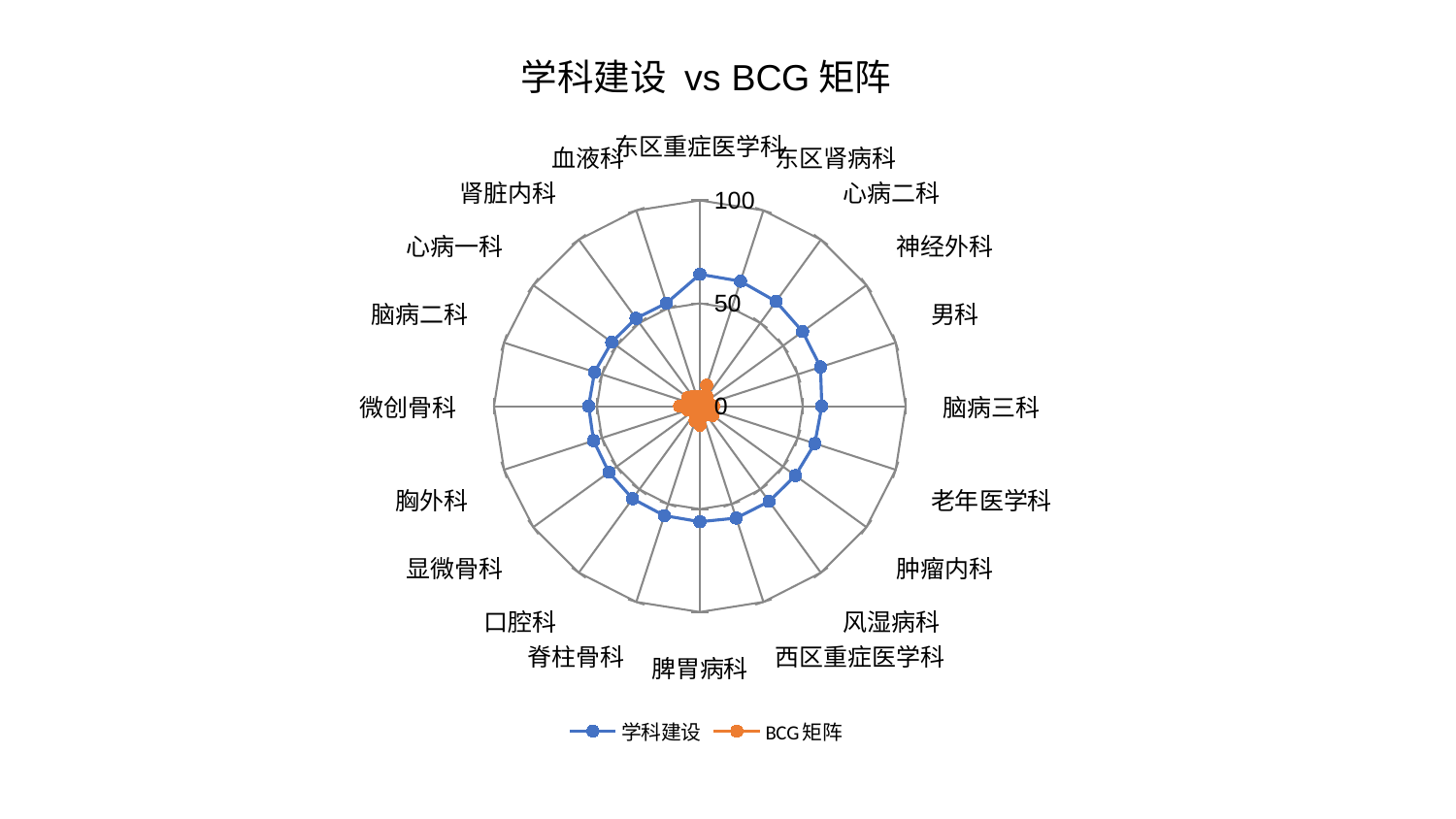

### Chart: 学科建设 vs BCG矩阵

| Category | 学科建设 | BCG矩阵 |
|---|---|---|
| 东区重症医学科 | 64.11116014657851 | 4.8335726190303 |
| 东区肾病科 | 63.85181796558634 | 10.670645318897034 |
| 心病二科 | 62.91907472472487 | 5.7888721105675796 |
| 神经外科 | 61.67371029846152 | 4.544736336184431 |
| 男科 | 61.64183324763248 | 4.52049502912972 |
| 脑病三科 | 59.21799238675048 | 6.639568904437853 |
| 老年医学科 | 58.739263363488334 | 5.693288437313978 |
| 肿瘤内科 | 57.3603948144791 | 7.651822274336052 |
| 风湿病科 | 57.21972419436483 | 4.8945681258422855 |
| 西区重症医学科 | 57.17841677081248 | 5.1206124463060165 |
| 脾胃病科 | 56.14736231991407 | 9.20097843484877 |
| 脊柱骨科 | 55.91211953987795 | 7.454791221962459 |
| 口腔科 | 55.595716623845576 | 1.584695309408009 |
| 显微骨科 | 54.61445840428798 | 4.261132915924579 |
| 胸外科 | 54.29029482760059 | 6.13177959576738 |
| 微创骨科 | 54.060181490415545 | 9.839673051517657 |
| 脑病二科 | 53.77579113248516 | 5.154665153370345 |
| 心病一科 | 52.9087513911426 | 7.146927147890625 |
| 肾脏内科 | 52.78300530047013 | 5.710018199124633 |
| 血液科 | 52.6137138878962 | 3.195916845204204 |
20